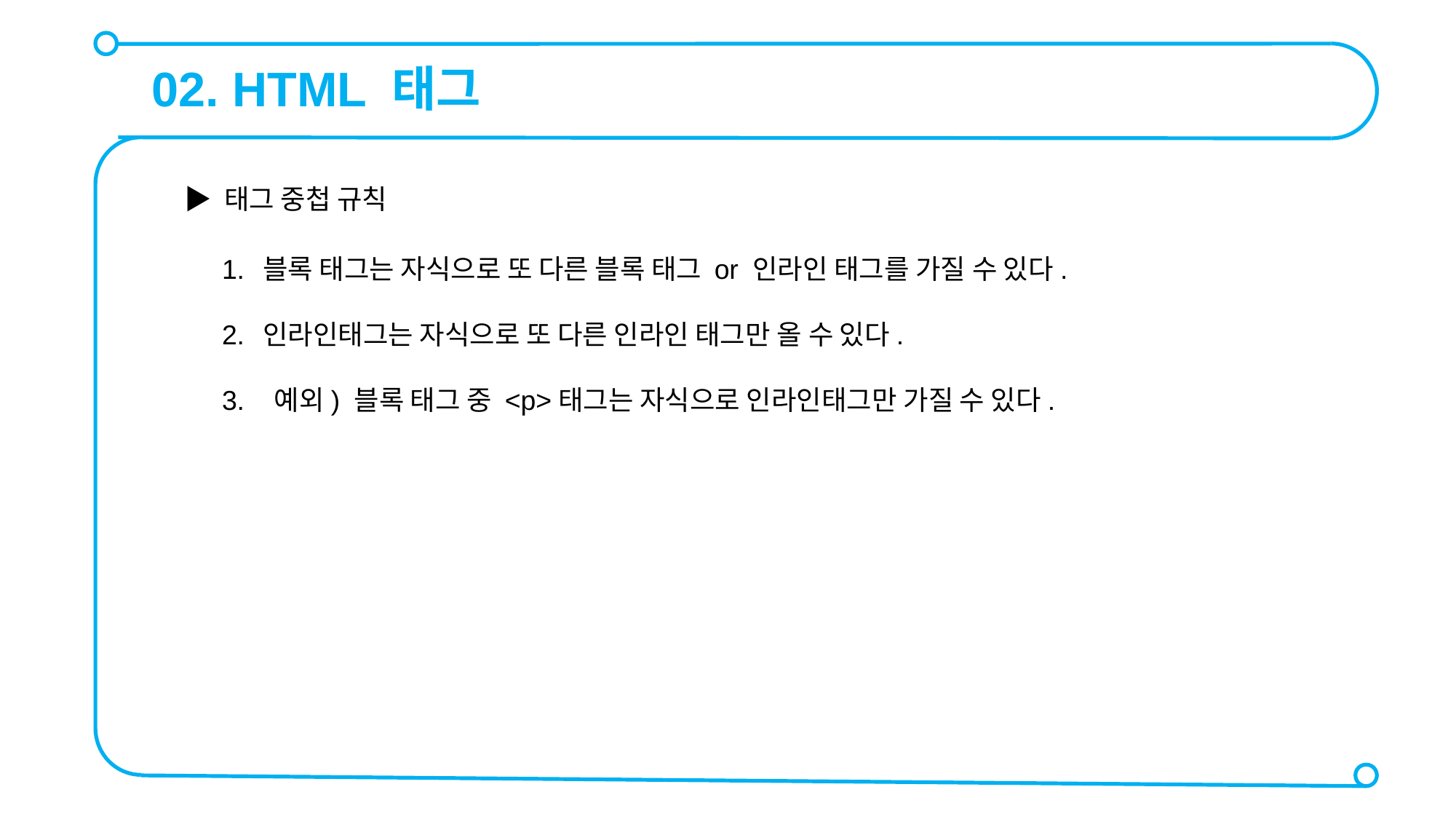

02. HTML 태그
▶ 태그 중첩 규칙
블록 태그는 자식으로 또 다른 블록 태그 or 인라인 태그를 가질 수 있다.

인라인태그는 자식으로 또 다른 인라인 태그만 올 수 있다.

3.   예외) 블록 태그 중 <p>태그는 자식으로 인라인태그만 가질 수 있다.